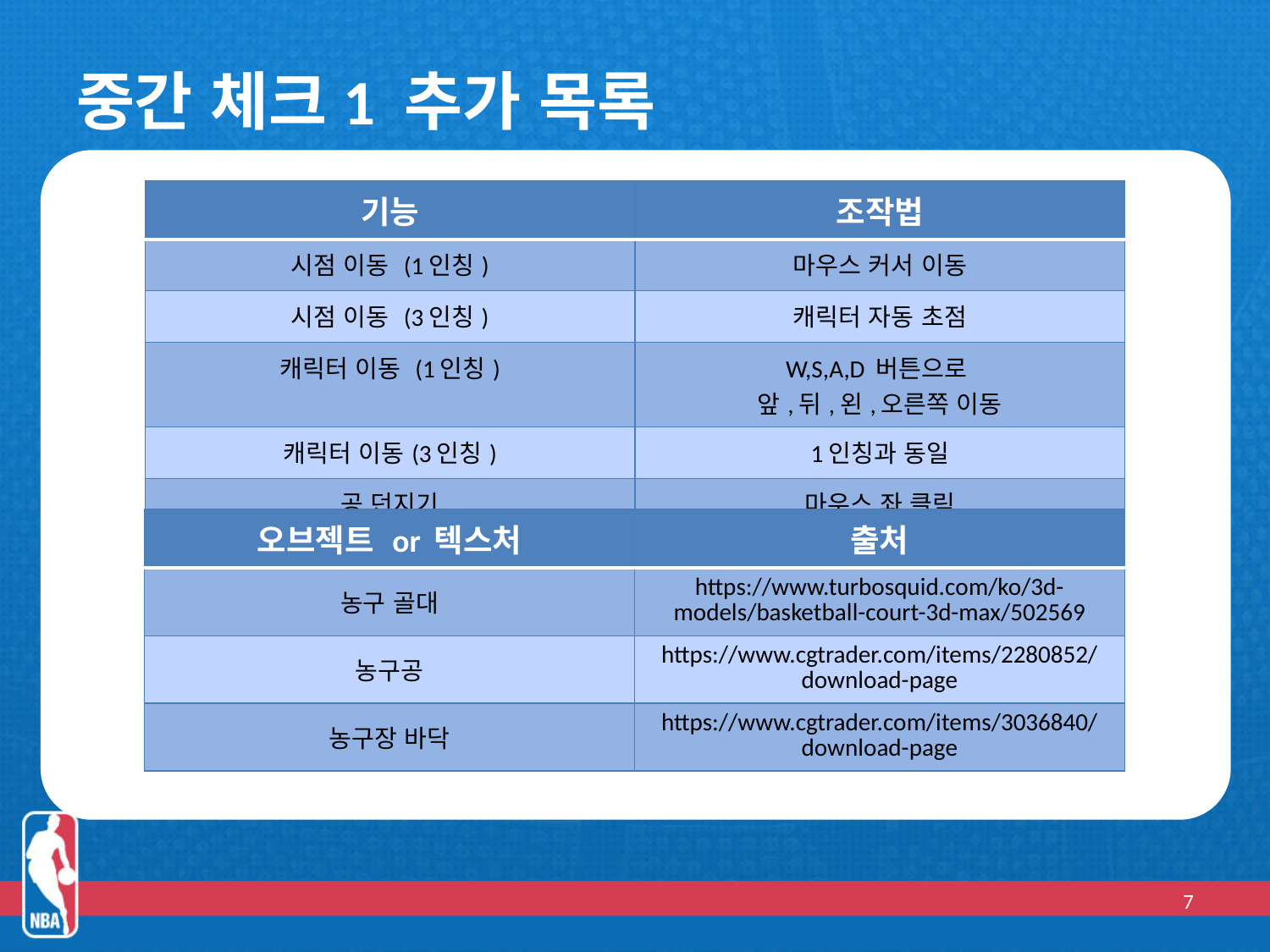

# 중간 체크1 추가 목록

| 기능 | 조작법 |
| --- | --- |
| 시점 이동 (1인칭) | 마우스 커서 이동 |
| 시점 이동 (3인칭) | 캐릭터 자동 초점 |
| 캐릭터 이동 (1인칭) | W,S,A,D 버튼으로 앞,뒤,왼,오른쪽 이동 |
| 캐릭터 이동(3인칭) | 1인칭과 동일 |
| 공 던지기 | 마우스 좌 클릭 |
| 오브젝트 or 텍스처 | 출처 |
| --- | --- |
| 농구 골대 | https://www.turbosquid.com/ko/3d-models/basketball-court-3d-max/502569 |
| 농구공 | https://www.cgtrader.com/items/2280852/download-page |
| 농구장 바닥 | https://www.cgtrader.com/items/3036840/download-page |
7